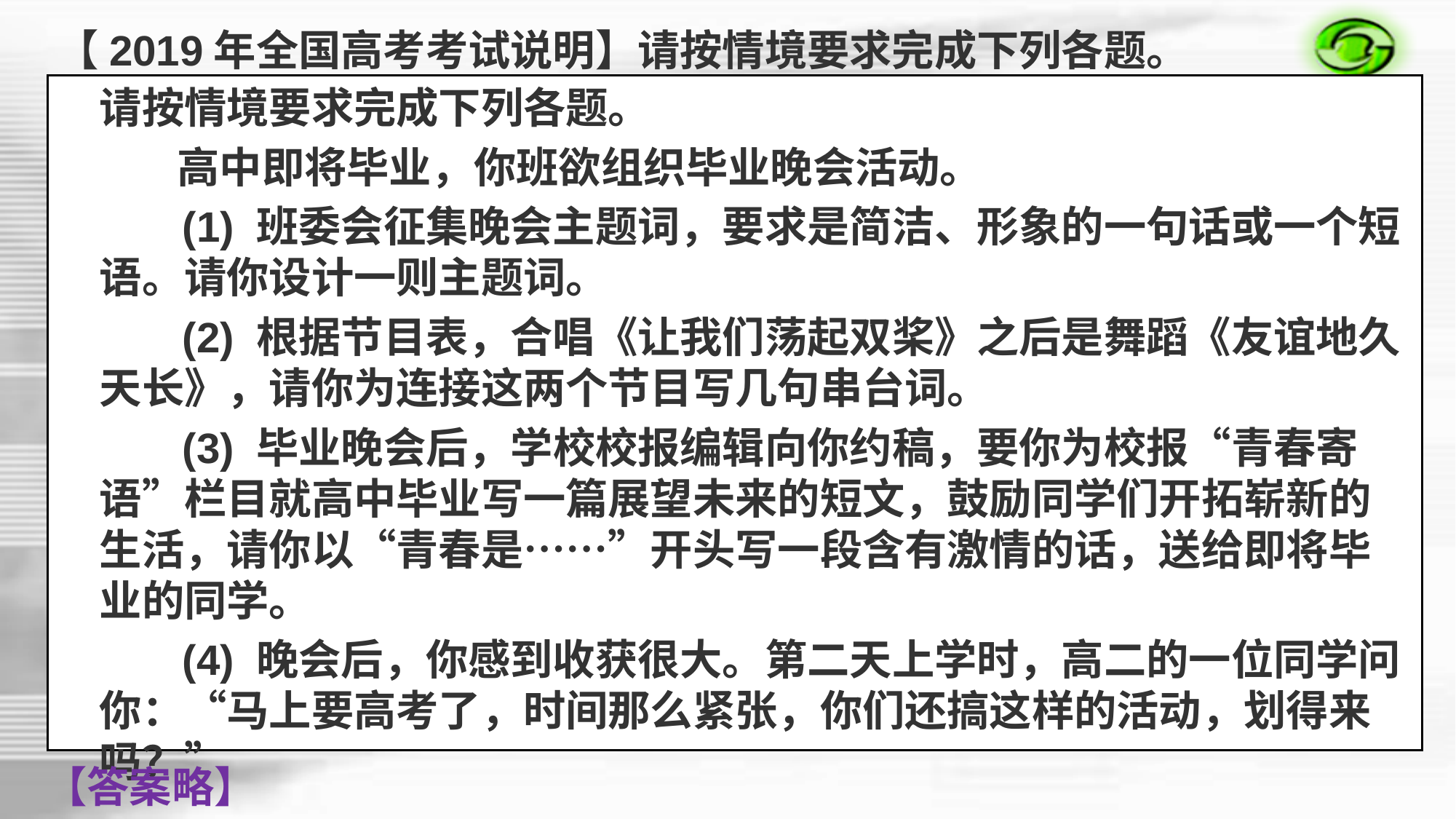

【2019年全国高考考试说明】请按情境要求完成下列各题。
请按情境要求完成下列各题。
       高中即将毕业，你班欲组织毕业晚会活动。
       (1) 班委会征集晚会主题词，要求是简洁、形象的一句话或一个短语。请你设计一则主题词。
       (2) 根据节目表，合唱《让我们荡起双桨》之后是舞蹈《友谊地久天长》，请你为连接这两个节目写几句串台词。
       (3) 毕业晚会后，学校校报编辑向你约稿，要你为校报“青春寄语”栏目就高中毕业写一篇展望未来的短文，鼓励同学们开拓崭新的生活，请你以“青春是……”开头写一段含有激情的话，送给即将毕业的同学。
       (4) 晚会后，你感到收获很大。第二天上学时，高二的一位同学问你：“马上要高考了，时间那么紧张，你们还搞这样的活动，划得来吗？”
【答案略】